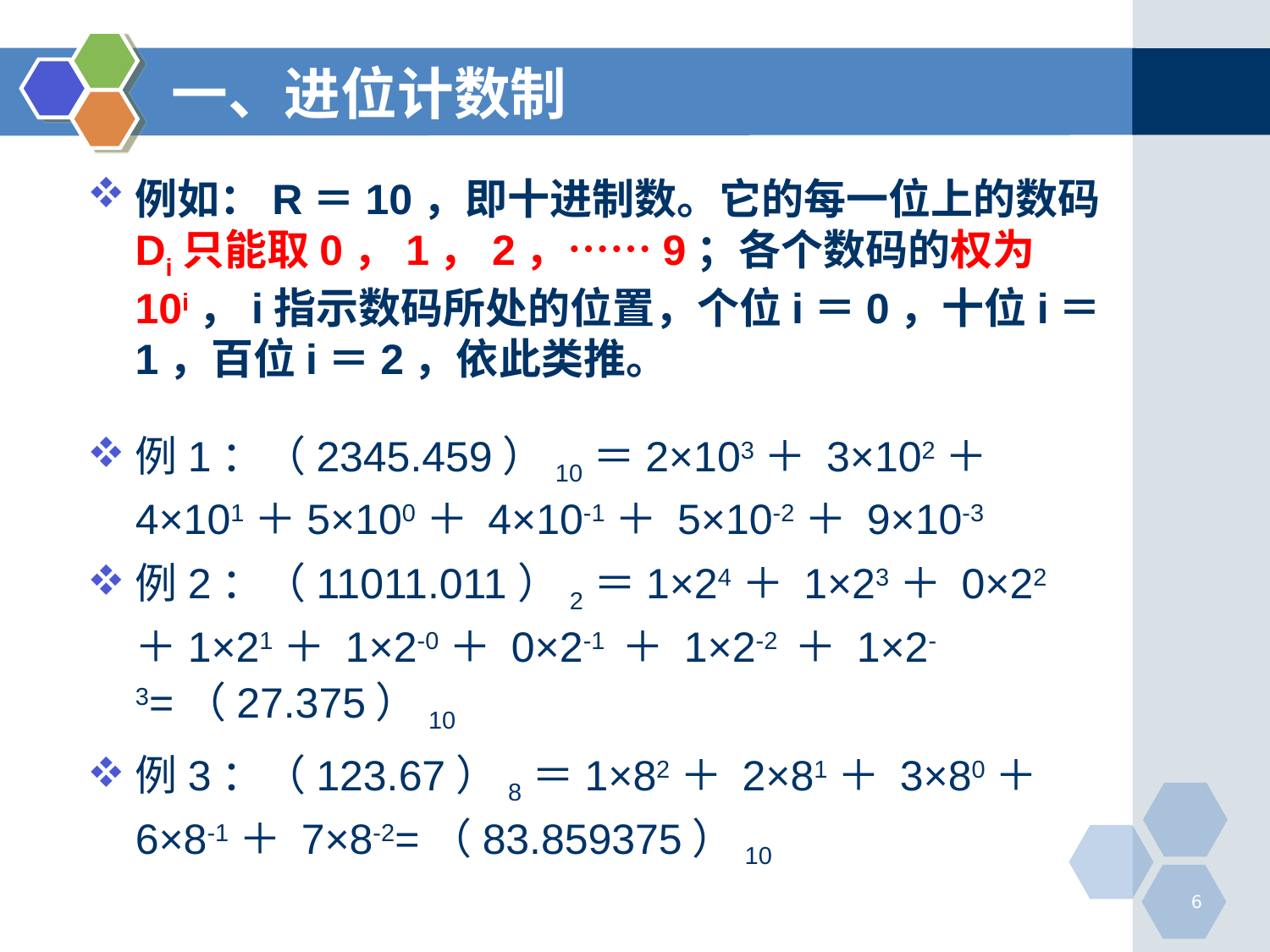

# 一、进位计数制
例如：R＝10，即十进制数。它的每一位上的数码Di只能取0，1，2，……9；各个数码的权为10i，i指示数码所处的位置，个位i＝0，十位i＝1，百位i＝2，依此类推。
例1：（2345.459）10＝2×103＋ 3×102＋ 4×101＋5×100＋ 4×10-1＋ 5×10-2＋ 9×10-3
例2：（11011.011）2＝1×24＋ 1×23＋ 0×22＋1×21＋ 1×2-0＋ 0×2-1 ＋ 1×2-2 ＋ 1×2-3=（27.375）10
例3：（123.67）8＝1×82＋ 2×81＋ 3×80＋6×8-1＋ 7×8-2=（83.859375）10
6